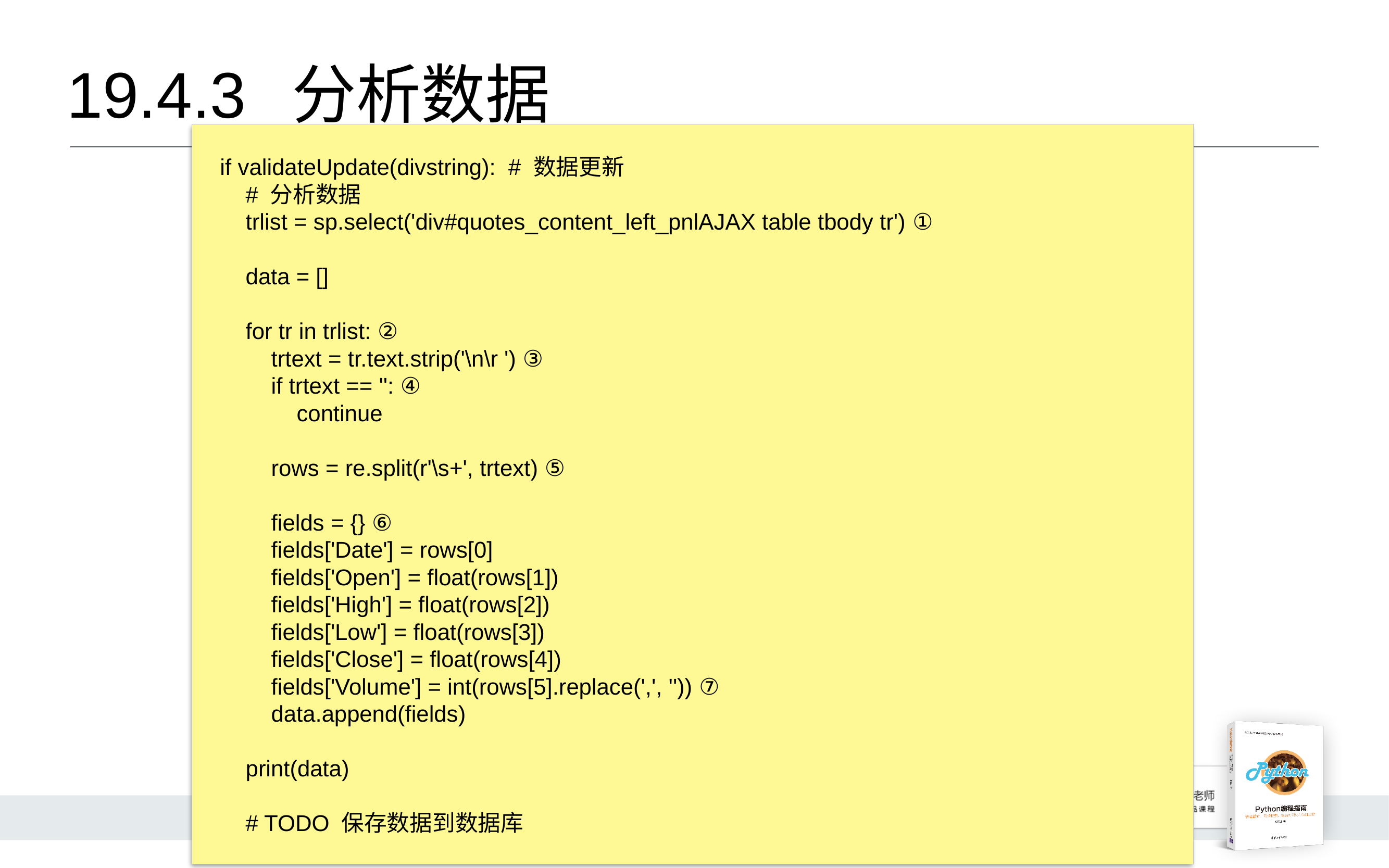

# 19.4.3 	分析数据
if validateUpdate(divstring):  # 数据更新
    # 分析数据
    trlist = sp.select('div#quotes_content_left_pnlAJAX table tbody tr') ①

    data = []

    for tr in trlist: ②
        trtext = tr.text.strip('\n\r ') ③
        if trtext == '': ④
            continue

        rows = re.split(r'\s+', trtext) ⑤

        fields = {} ⑥
        fields['Date'] = rows[0]
        fields['Open'] = float(rows[1])
        fields['High'] = float(rows[2])
        fields['Low'] = float(rows[3])
        fields['Close'] = float(rows[4])
        fields['Volume'] = int(rows[5].replace(',', '')) ⑦
        data.append(fields)

    print(data)

    # TODO 保存数据到数据库